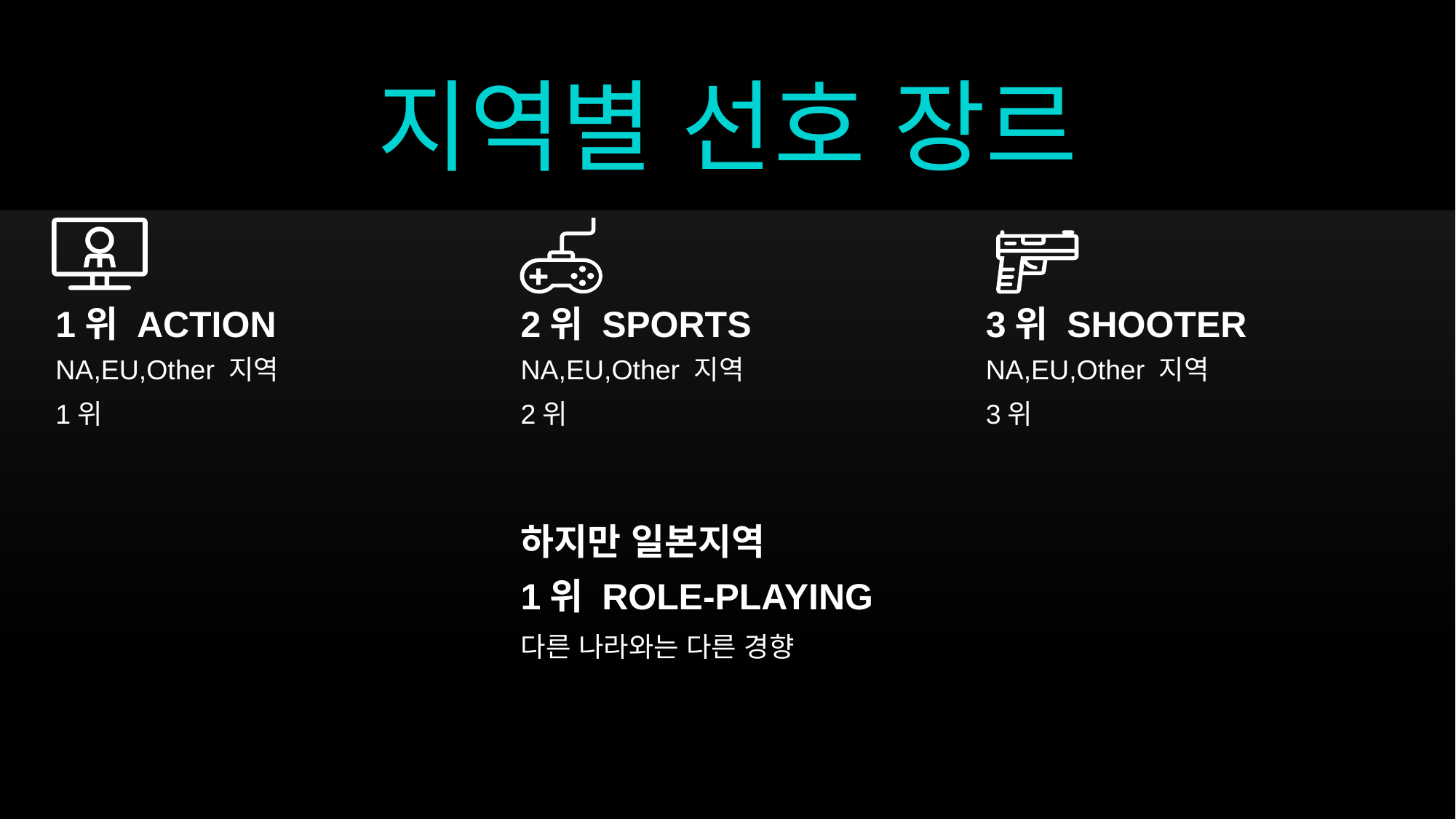

# 지역별 선호 장르

3위 Shooter
2위 Sports
1위 Action
NA,EU,Other 지역
3위

NA,EU,Other 지역
2위

NA,EU,Other 지역
1위
하지만 일본지역
1위 Role-playing
다른 나라와는 다른 경향